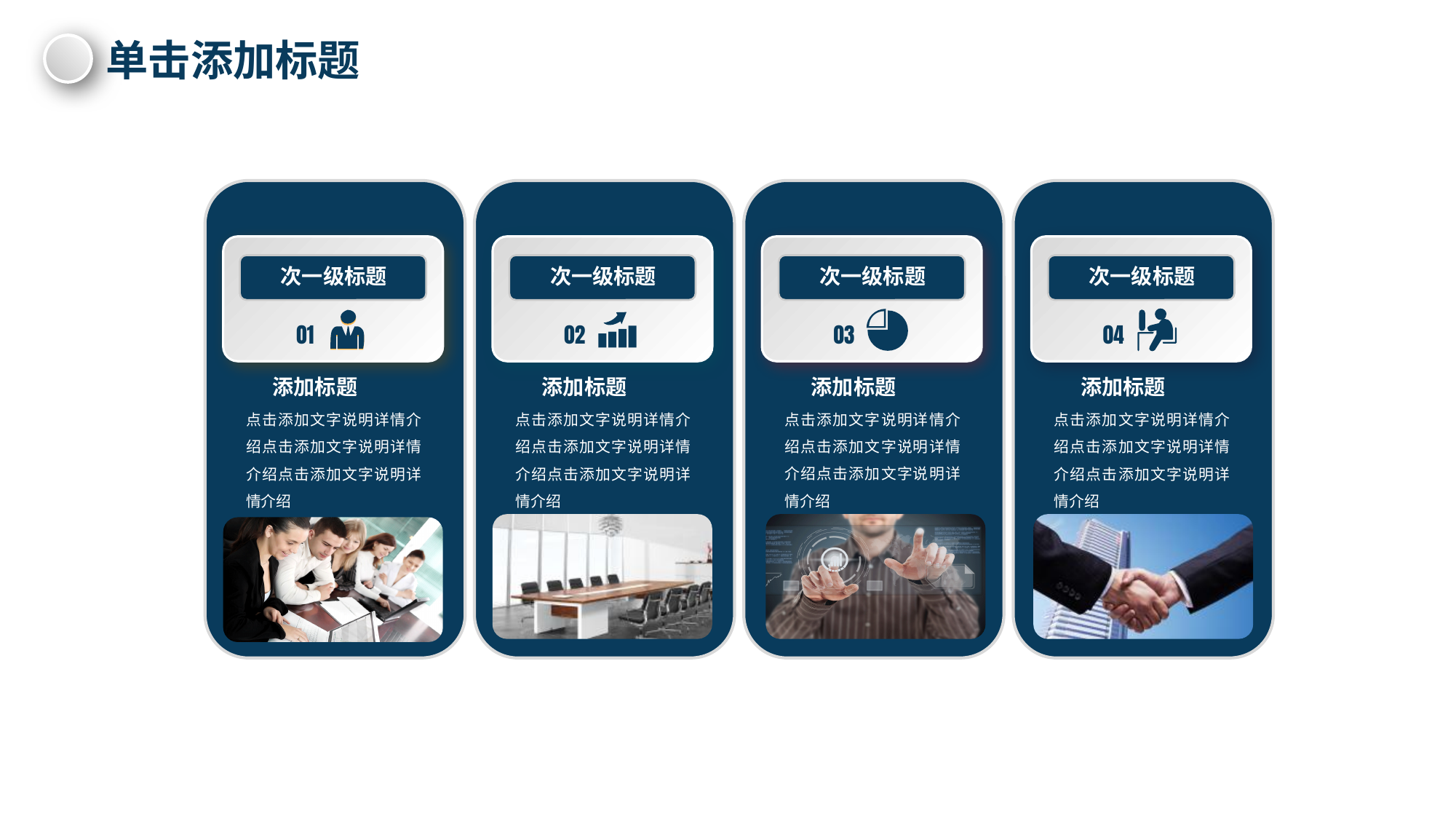

单击添加标题

次一级标题

01

次一级标题

02

次一级标题

03

次一级标题

04
添加标题
添加标题
添加标题
添加标题
点击添加文字说明详情介绍点击添加文字说明详情介绍点击添加文字说明详情介绍
点击添加文字说明详情介绍点击添加文字说明详情介绍点击添加文字说明详情介绍
点击添加文字说明详情介绍点击添加文字说明详情介绍点击添加文字说明详情介绍
点击添加文字说明详情介绍点击添加文字说明详情介绍点击添加文字说明详情介绍